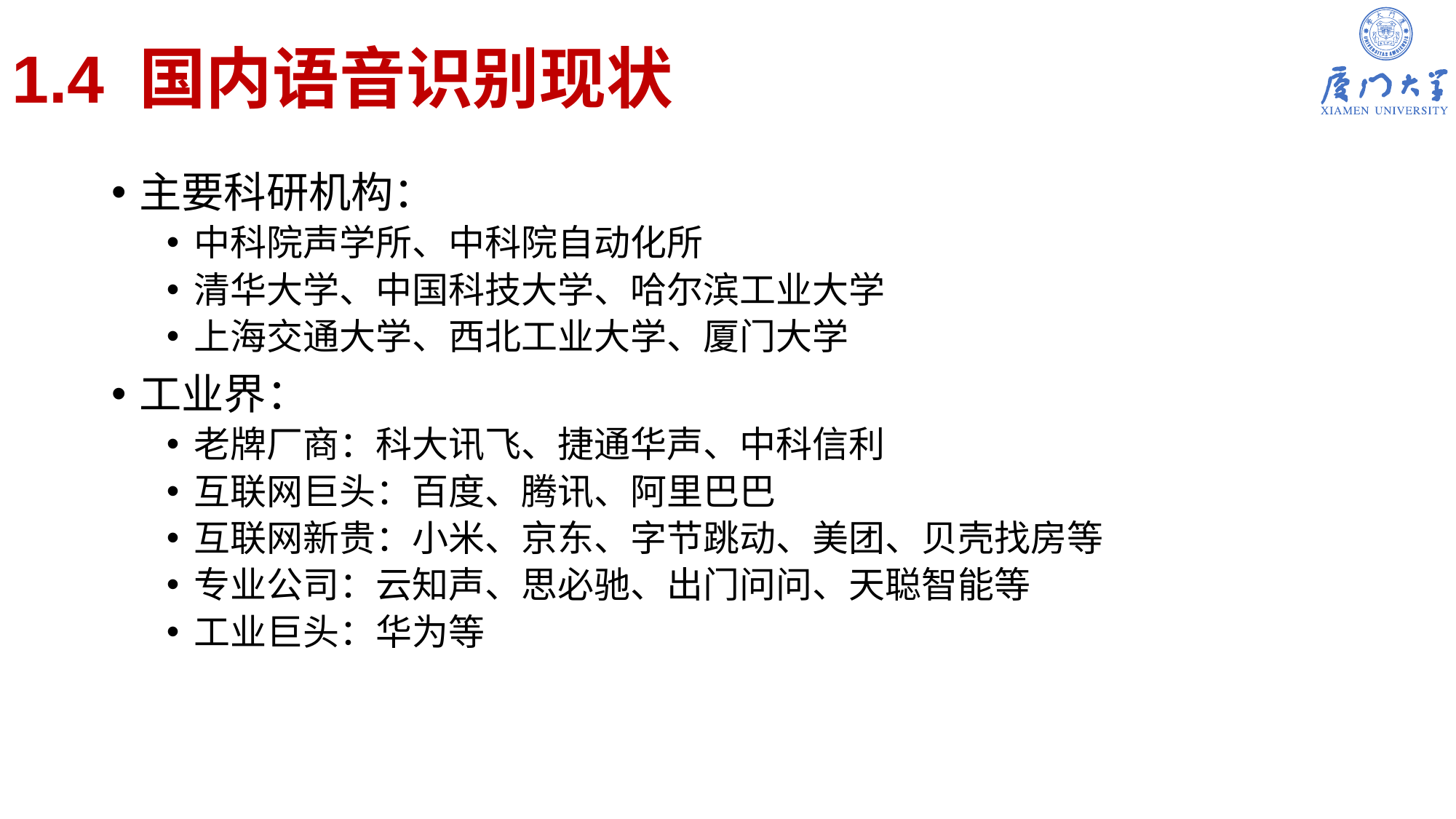

# 1.4 国内语音识别现状
主要科研机构：
中科院声学所、中科院自动化所
清华大学、中国科技大学、哈尔滨工业大学
上海交通大学、西北工业大学、厦门大学
工业界：
老牌厂商：科大讯飞、捷通华声、中科信利
互联网巨头：百度、腾讯、阿里巴巴
互联网新贵：小米、京东、字节跳动、美团、贝壳找房等
专业公司：云知声、思必驰、出门问问、天聪智能等
工业巨头：华为等